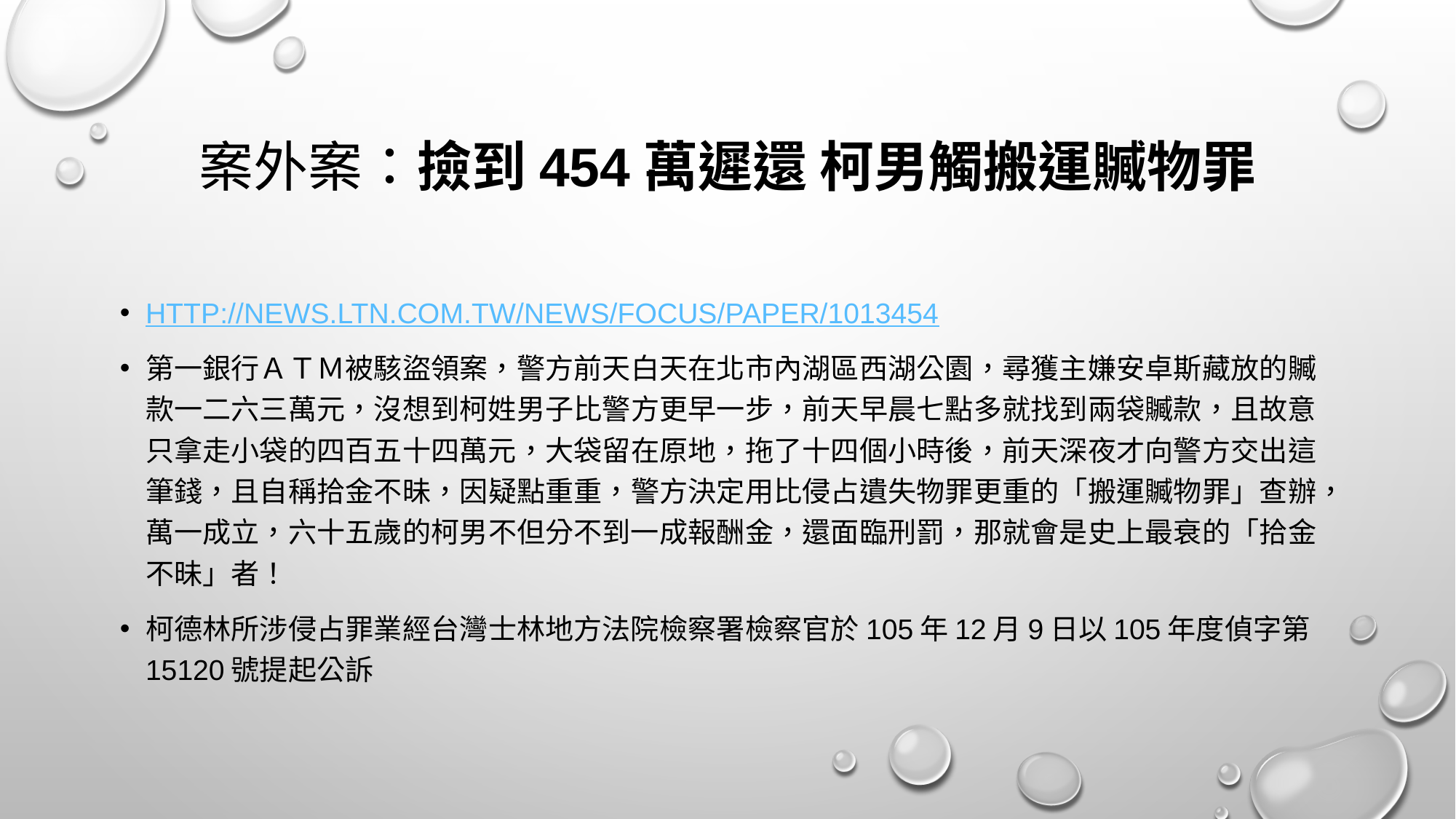

# 案外案：撿到454萬遲還 柯男觸搬運贓物罪
http://news.ltn.com.tw/news/focus/paper/1013454
第一銀行ＡＴＭ被駭盜領案，警方前天白天在北市內湖區西湖公園，尋獲主嫌安卓斯藏放的贓款一二六三萬元，沒想到柯姓男子比警方更早一步，前天早晨七點多就找到兩袋贓款，且故意只拿走小袋的四百五十四萬元，大袋留在原地，拖了十四個小時後，前天深夜才向警方交出這筆錢，且自稱拾金不昧，因疑點重重，警方決定用比侵占遺失物罪更重的「搬運贓物罪」查辦，萬一成立，六十五歲的柯男不但分不到一成報酬金，還面臨刑罰，那就會是史上最衰的「拾金不昧」者！
柯德林所涉侵占罪業經台灣士林地方法院檢察署檢察官於105年12月9日以105年度偵字第15120號提起公訴